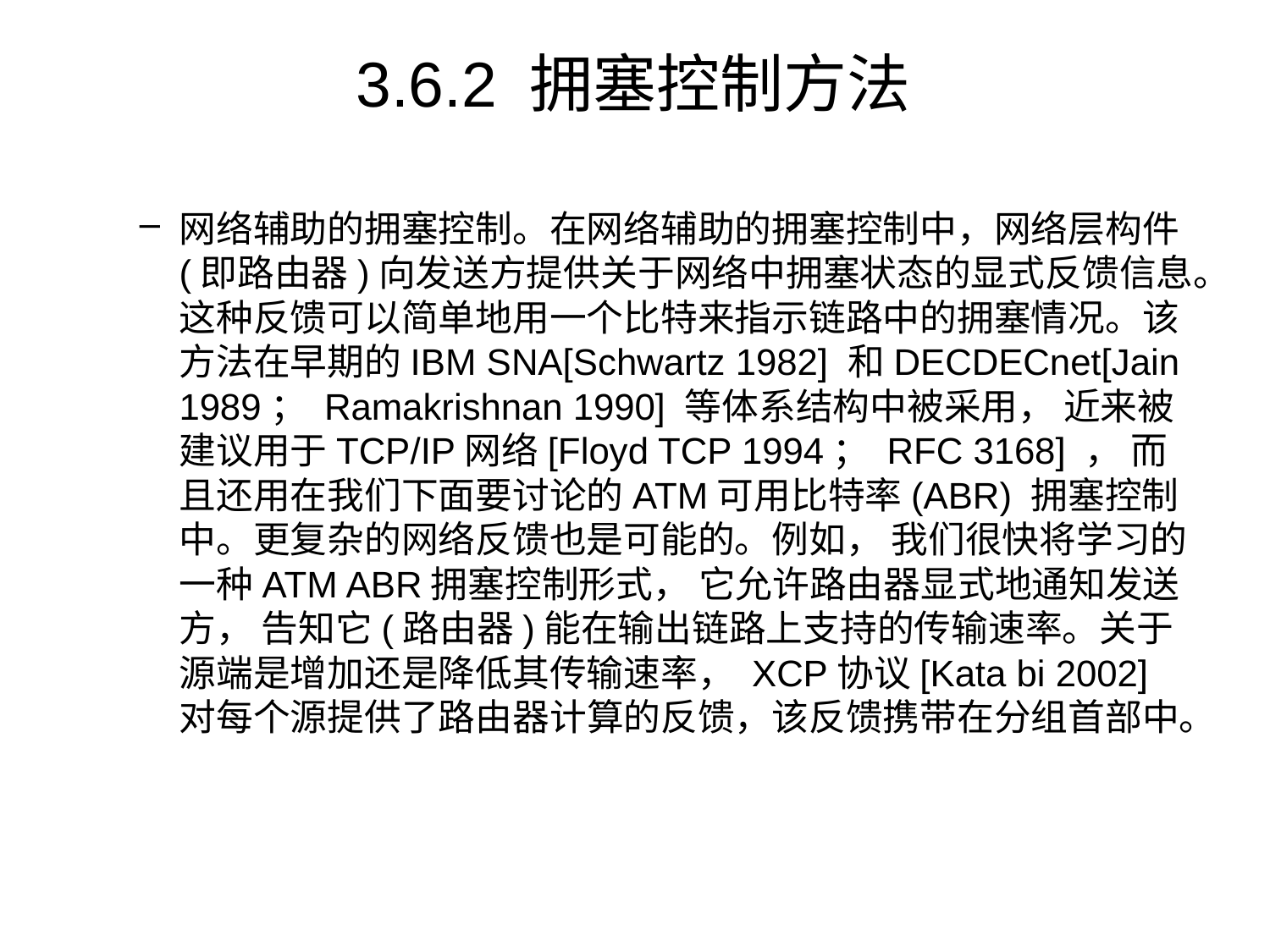

# 3.6.2 拥塞控制方法
网络辅助的拥塞控制。在网络辅助的拥塞控制中，网络层构件(即路由器)向发送方提供关于网络中拥塞状态的显式反馈信息。这种反馈可以简单地用一个比特来指示链路中的拥塞情况。该方法在早期的IBM SNA[Schwartz 1982] 和DECDECnet[Jain 1989； Ramakrishnan 1990] 等体系结构中被采用， 近来被建议用于TCP/IP网络[Floyd TCP 1994； RFC 3168] ， 而且还用在我们下面要讨论的ATM可用比特率(ABR) 拥塞控制中。更复杂的网络反馈也是可能的。例如， 我们很快将学习的一种ATM ABR拥塞控制形式， 它允许路由器显式地通知发送方， 告知它(路由器)能在输出链路上支持的传输速率。关于源端是增加还是降低其传输速率， XCP协议[Kata bi 2002]对每个源提供了路由器计算的反馈，该反馈携带在分组首部中。